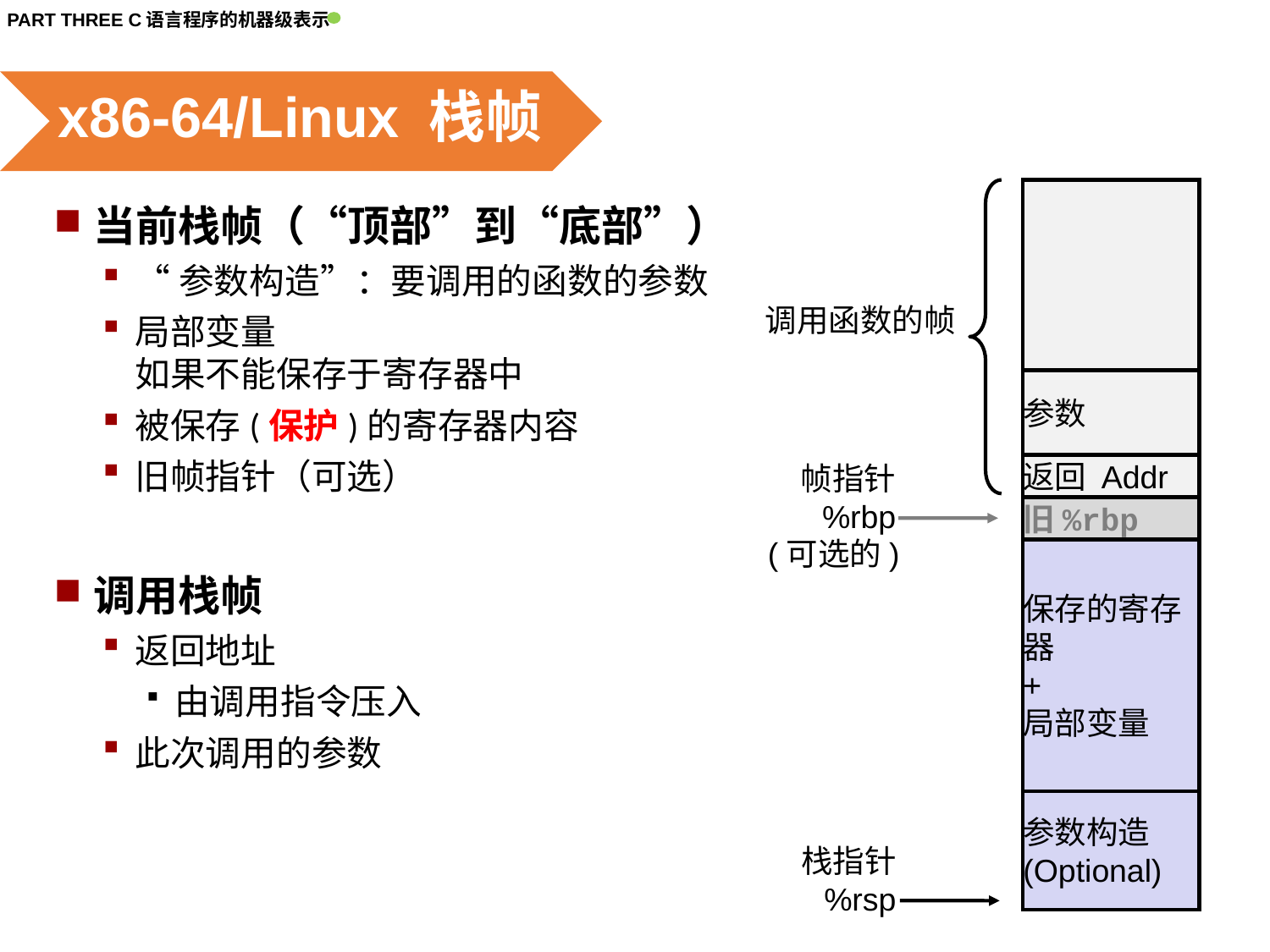

PART THREE C语言程序的机器级表示

x86-64/Linux 栈帧

当前栈帧（“顶部”到“底部”）
“参数构造”：要调用的函数的参数
局部变量
如果不能保存于寄存器中
被保存(保护)的寄存器内容
旧帧指针（可选）

调用栈帧
返回地址
由调用指令压入
此次调用的参数
调用函数的帧
参数
帧指针
%rbp
返回 Addr
旧%rbp

(可选的)
保存的寄存器
+
局部变量
参数构造
(Optional)
栈指针
%rsp